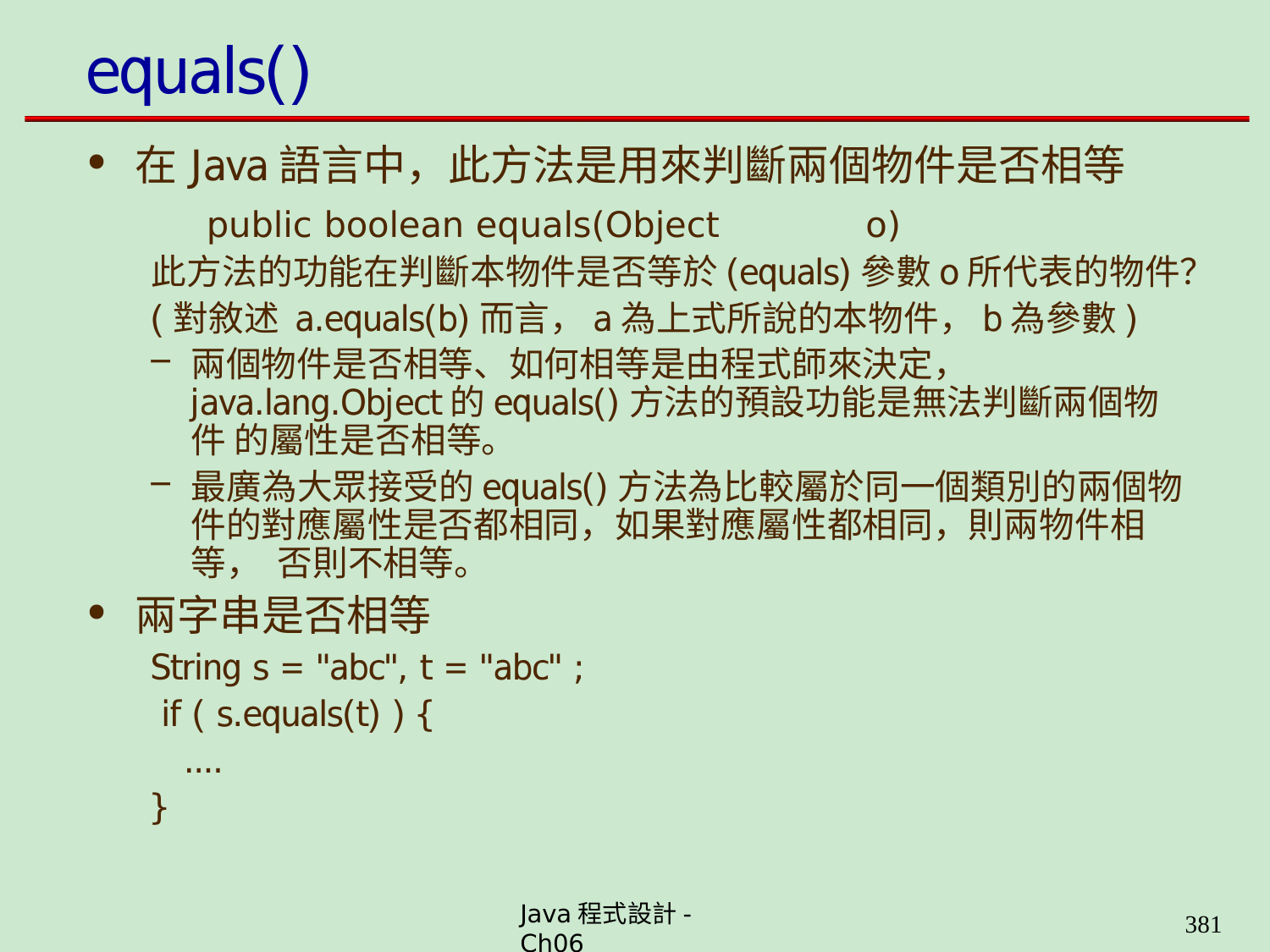

# equals()
在Java語言中，此方法是用來判斷兩個物件是否相等
public boolean equals(Object	o)
此方法的功能在判斷本物件是否等於(equals)參數o所代表的物件？
(對敘述 a.equals(b)而言，a為上式所說的本物件，b為參數)
兩個物件是否相等、如何相等是由程式師來決定，  java.lang.Object的equals()方法的預設功能是無法判斷兩個物件 的屬性是否相等。
最廣為大眾接受的equals()方法為比較屬於同一個類別的兩個物 件的對應屬性是否都相同，如果對應屬性都相同，則兩物件相等，  否則不相等。
兩字串是否相等
String s = "abc", t = "abc" ;  if ( s.equals(t) ) {
….
}
Java程式設計-Ch06
381